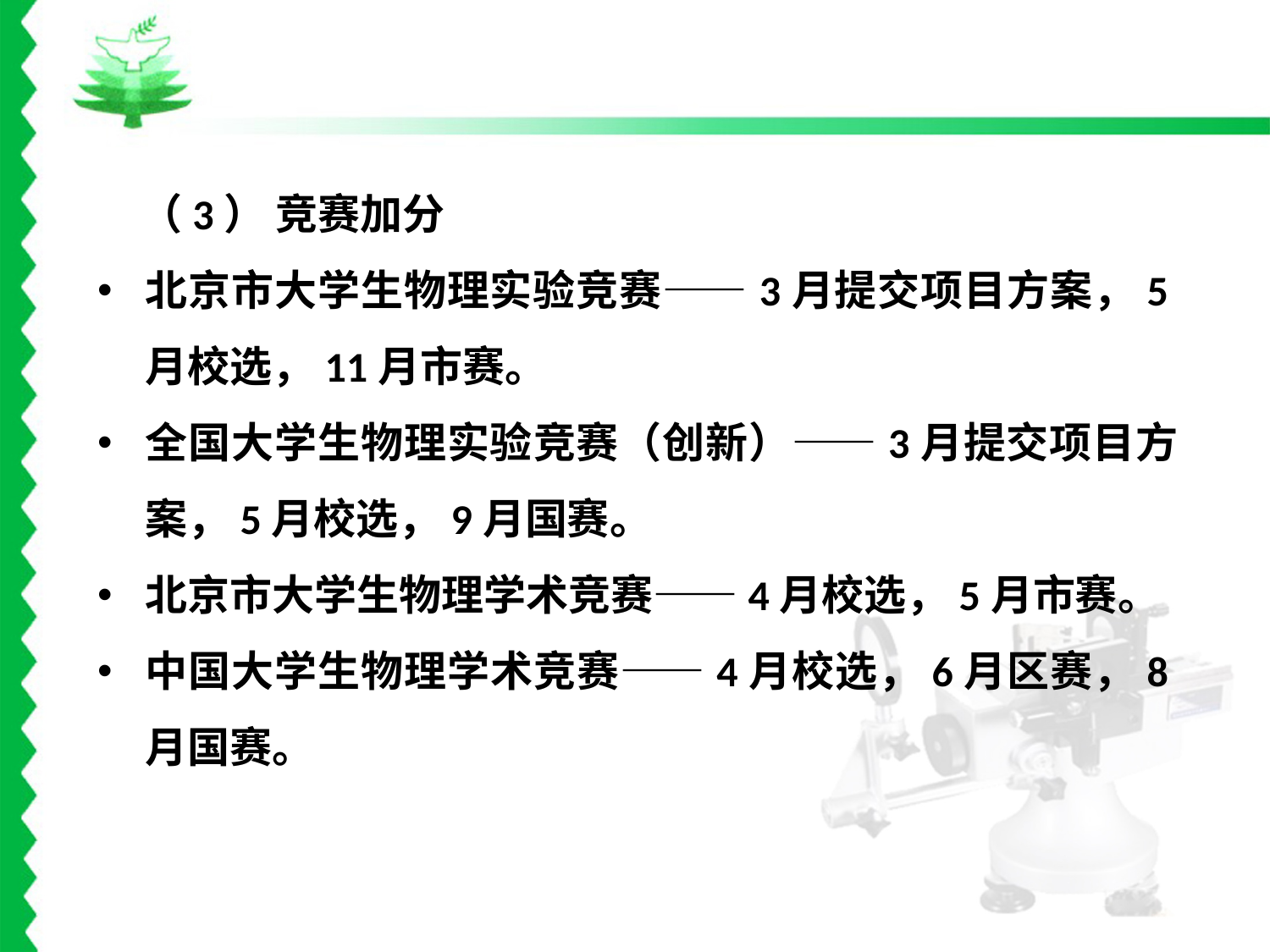

（3） 竞赛加分
北京市大学生物理实验竞赛——3月提交项目方案，5月校选，11月市赛。
全国大学生物理实验竞赛（创新）——3月提交项目方案，5月校选，9月国赛。
北京市大学生物理学术竞赛——4月校选，5月市赛。
中国大学生物理学术竞赛——4月校选，6月区赛，8月国赛。